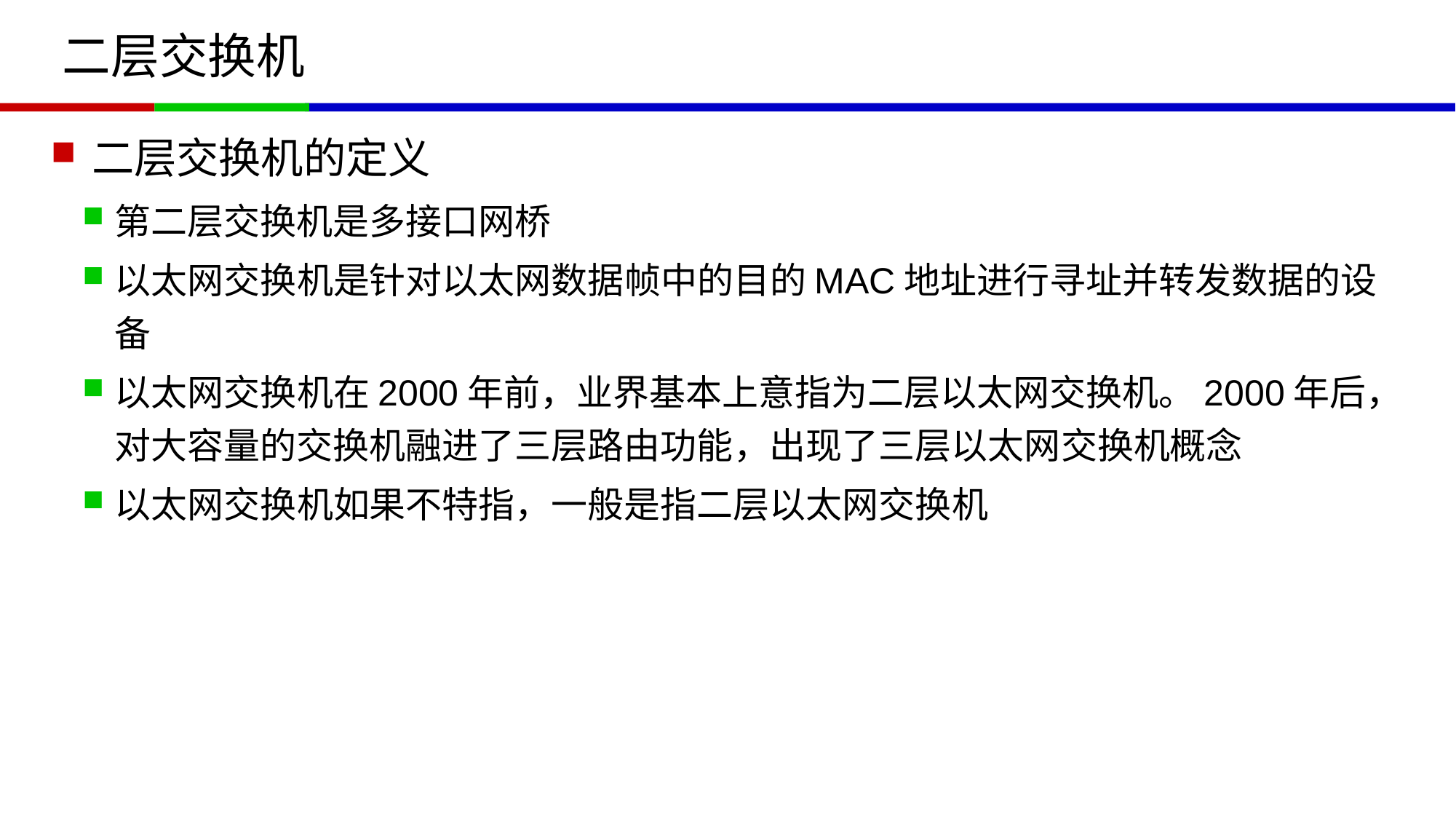

# 二层交换机
二层交换机的定义
第二层交换机是多接口网桥
以太网交换机是针对以太网数据帧中的目的MAC地址进行寻址并转发数据的设备
以太网交换机在2000年前，业界基本上意指为二层以太网交换机。2000年后，对大容量的交换机融进了三层路由功能，出现了三层以太网交换机概念
以太网交换机如果不特指，一般是指二层以太网交换机

213